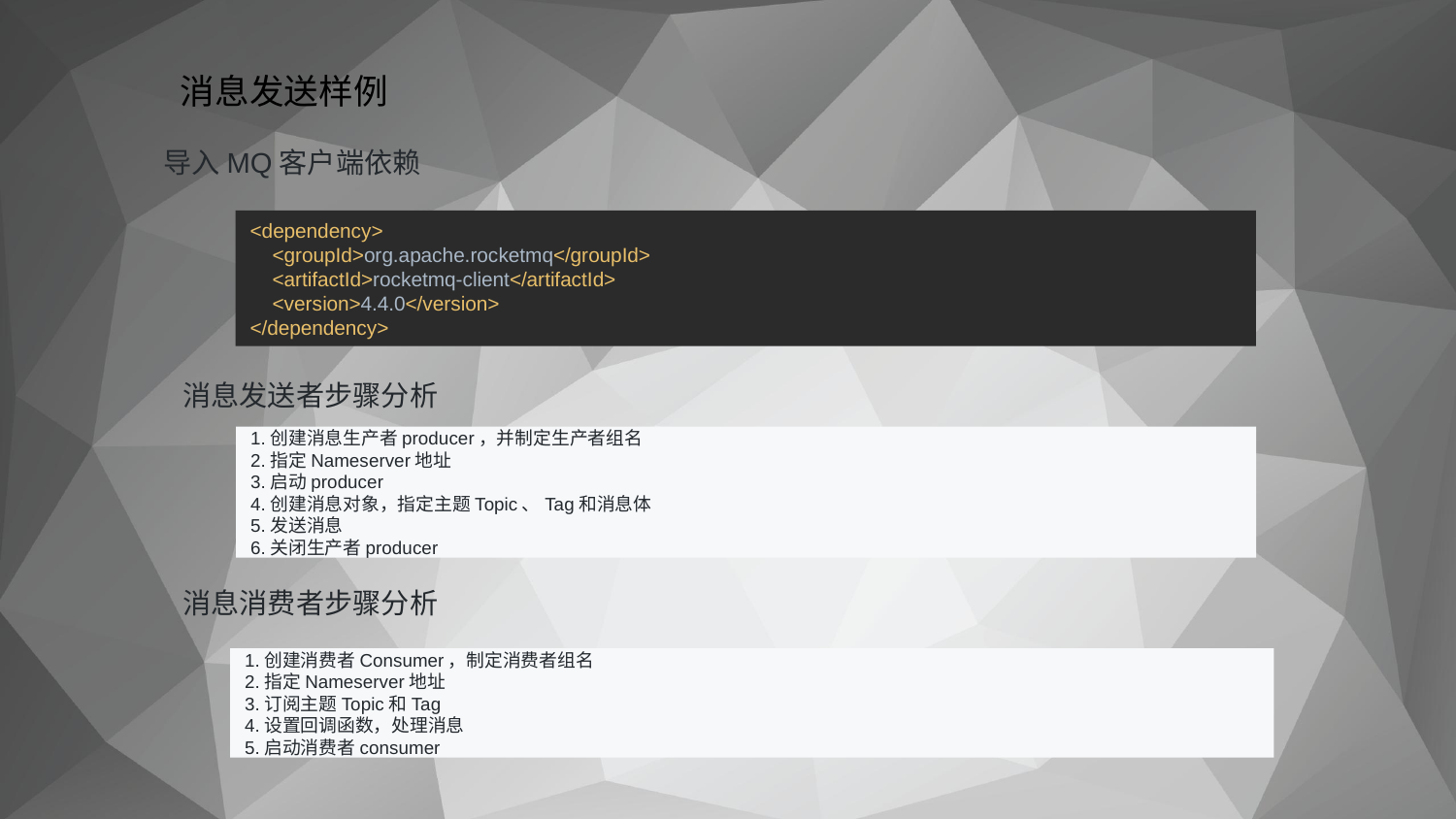

# 消息发送样例
导入MQ客户端依赖
<dependency>
    <groupId>org.apache.rocketmq</groupId>
    <artifactId>rocketmq-client</artifactId>
    <version>4.4.0</version>
</dependency>
消息发送者步骤分析
1.创建消息生产者producer，并制定生产者组名
2.指定Nameserver地址
3.启动producer
4.创建消息对象，指定主题Topic、Tag和消息体
5.发送消息
6.关闭生产者producer
消息消费者步骤分析
1.创建消费者Consumer，制定消费者组名
2.指定Nameserver地址
3.订阅主题Topic和Tag
4.设置回调函数，处理消息
5.启动消费者consumer